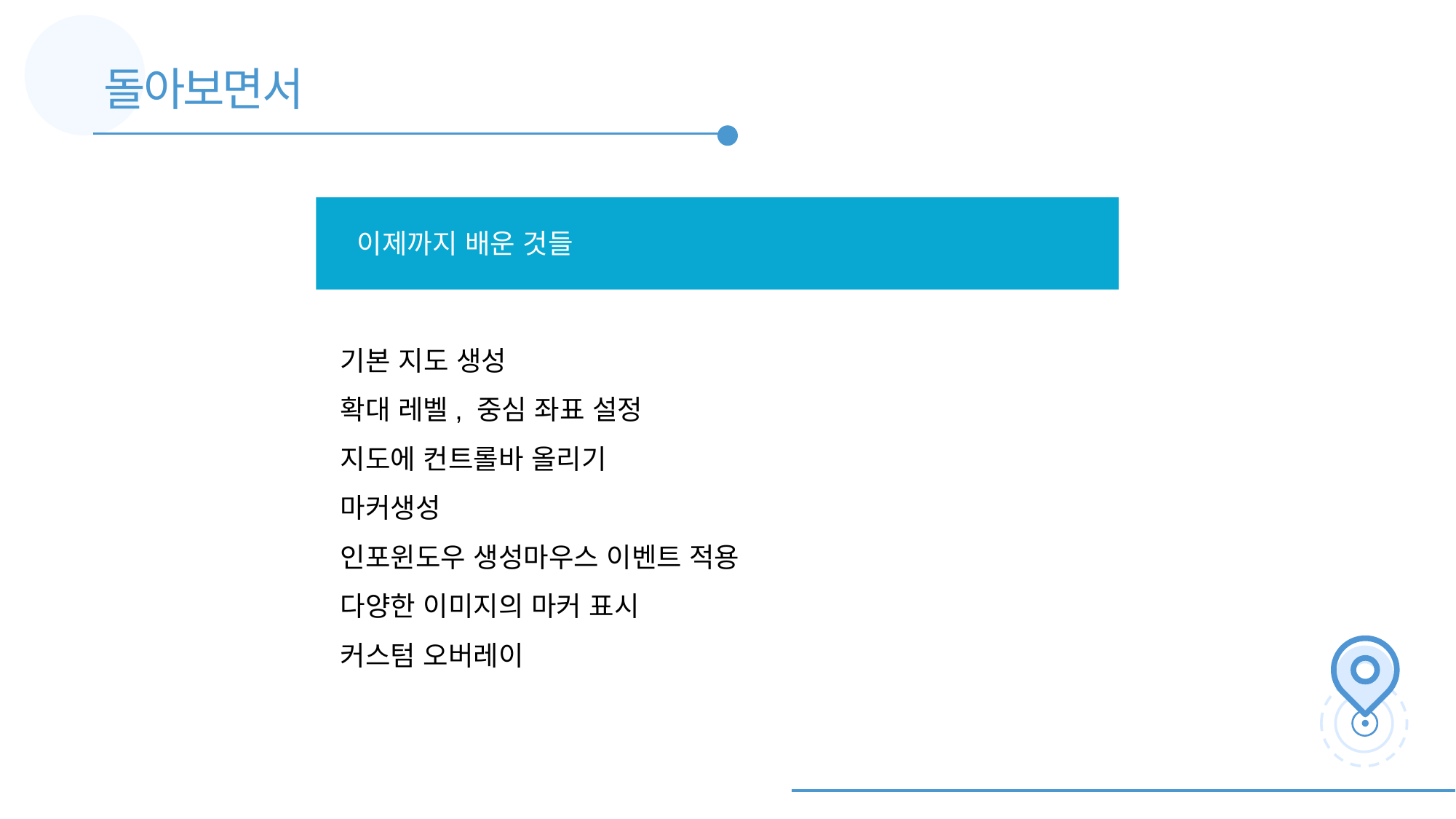

돌아보면서

이제까지 배운 것들
기본 지도 생성
확대 레벨, 중심 좌표 설정
지도에 컨트롤바 올리기
마커생성
인포윈도우 생성마우스 이벤트 적용
다양한 이미지의 마커 표시
커스텀 오버레이